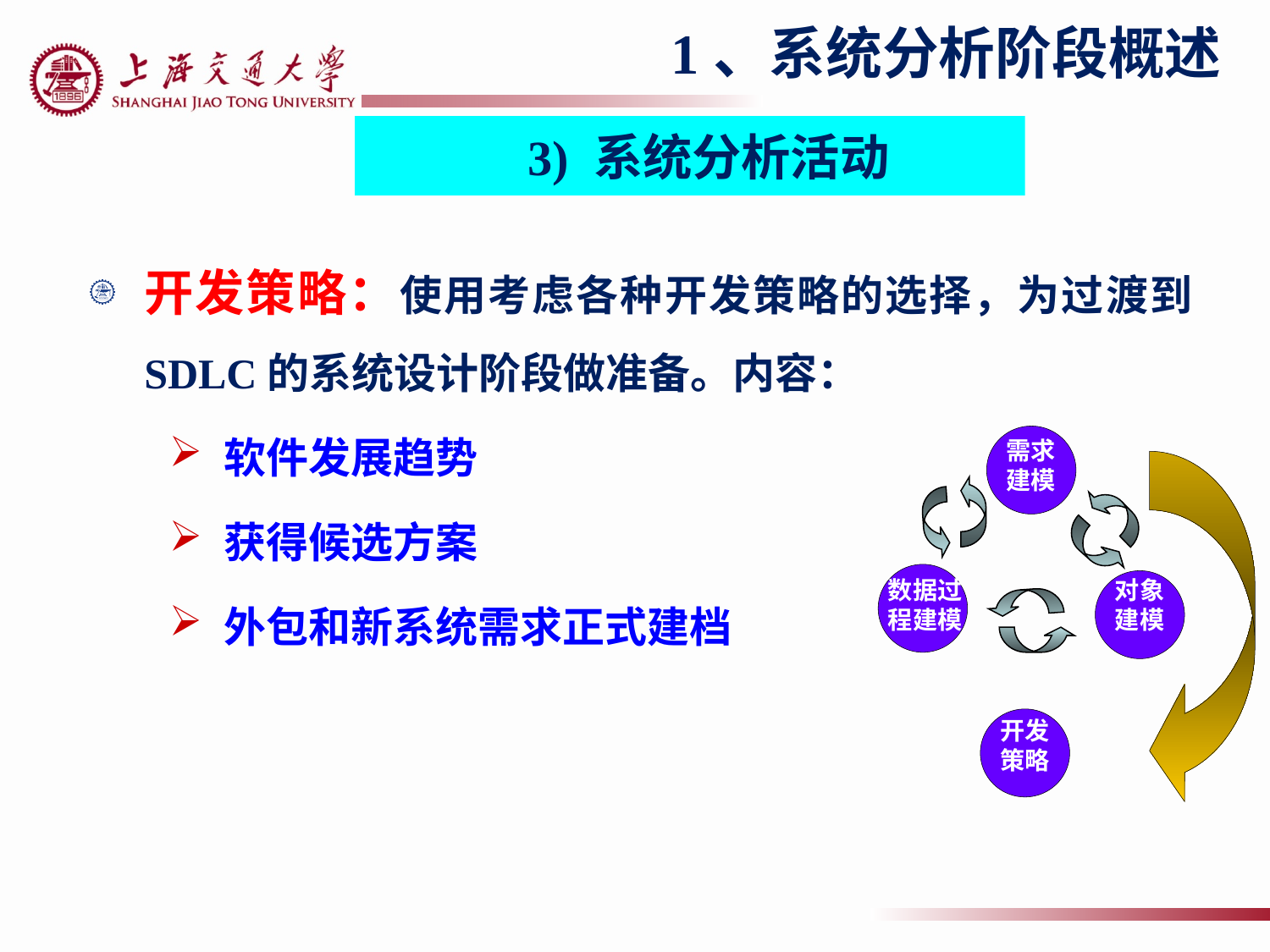

1、系统分析阶段概述
3) 系统分析活动
开发策略：使用考虑各种开发策略的选择，为过渡到SDLC的系统设计阶段做准备。内容：
软件发展趋势
获得候选方案
外包和新系统需求正式建档

需求
建模

数据过程建模
对象
建模

开发
策略